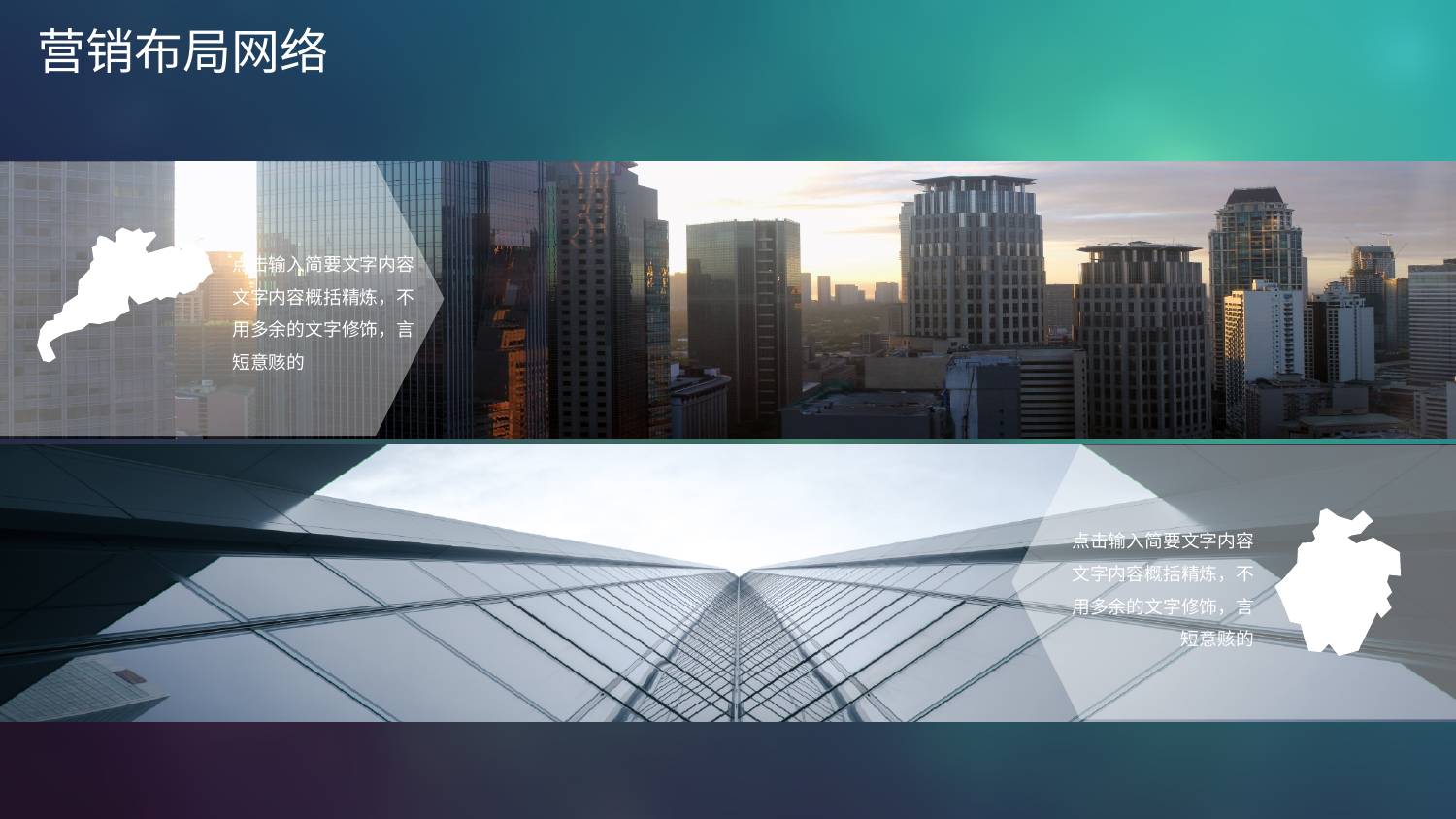

营销布局网络

点击输入简要文字内容文字内容概括精炼，不用多余的文字修饰，言短意赅的

点击输入简要文字内容文字内容概括精炼，不用多余的文字修饰，言短意赅的